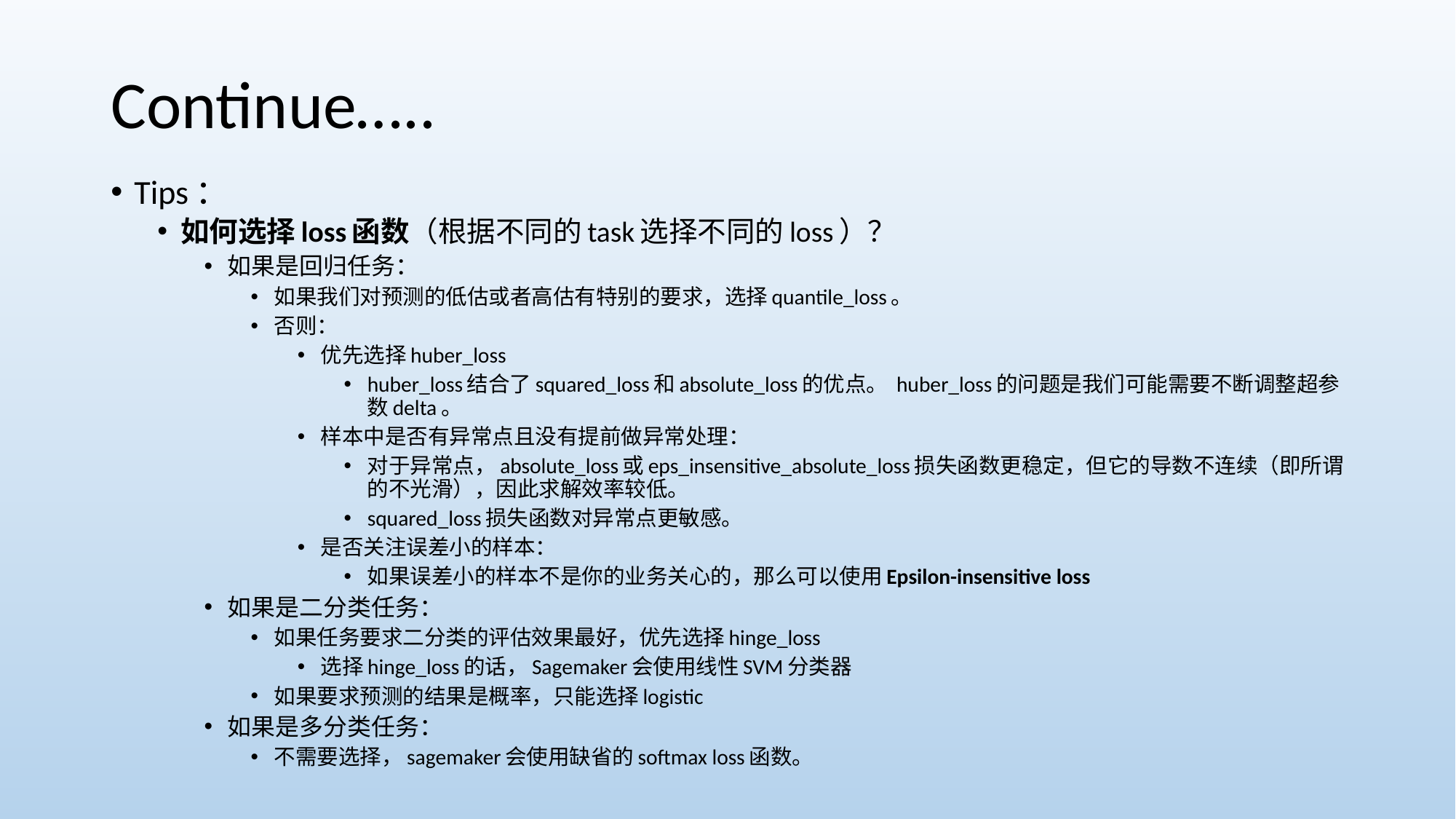

# Continue…..
Tips：
如何选择loss函数（根据不同的task选择不同的loss）？
如果是回归任务：
如果我们对预测的低估或者高估有特别的要求，选择quantile_loss。
否则：
优先选择huber_loss
huber_loss结合了squared_loss和absolute_loss的优点。 huber_loss的问题是我们可能需要不断调整超参数delta。
样本中是否有异常点且没有提前做异常处理：
对于异常点，absolute_loss或eps_insensitive_absolute_loss损失函数更稳定，但它的导数不连续（即所谓的不光滑），因此求解效率较低。
squared_loss损失函数对异常点更敏感。
是否关注误差小的样本：
如果误差小的样本不是你的业务关心的，那么可以使用Epsilon-insensitive loss
如果是二分类任务：
如果任务要求二分类的评估效果最好，优先选择hinge_loss
选择hinge_loss的话，Sagemaker会使用线性SVM分类器
如果要求预测的结果是概率，只能选择logistic
如果是多分类任务：
不需要选择，sagemaker会使用缺省的softmax loss函数。